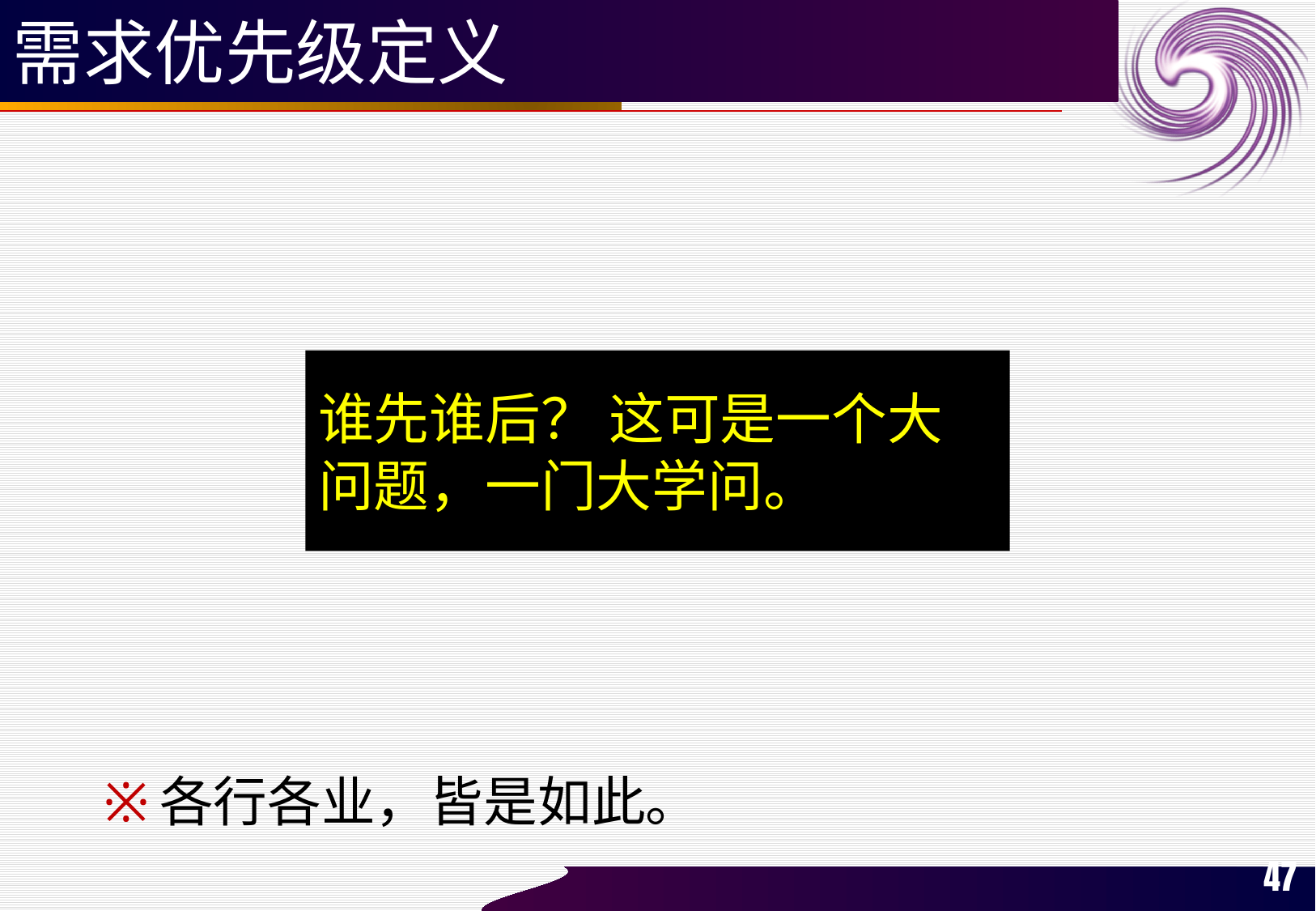

# 需求优先级定义
谁先谁后？ 这可是一个大问题，一门大学问。
各行各业，皆是如此。
47